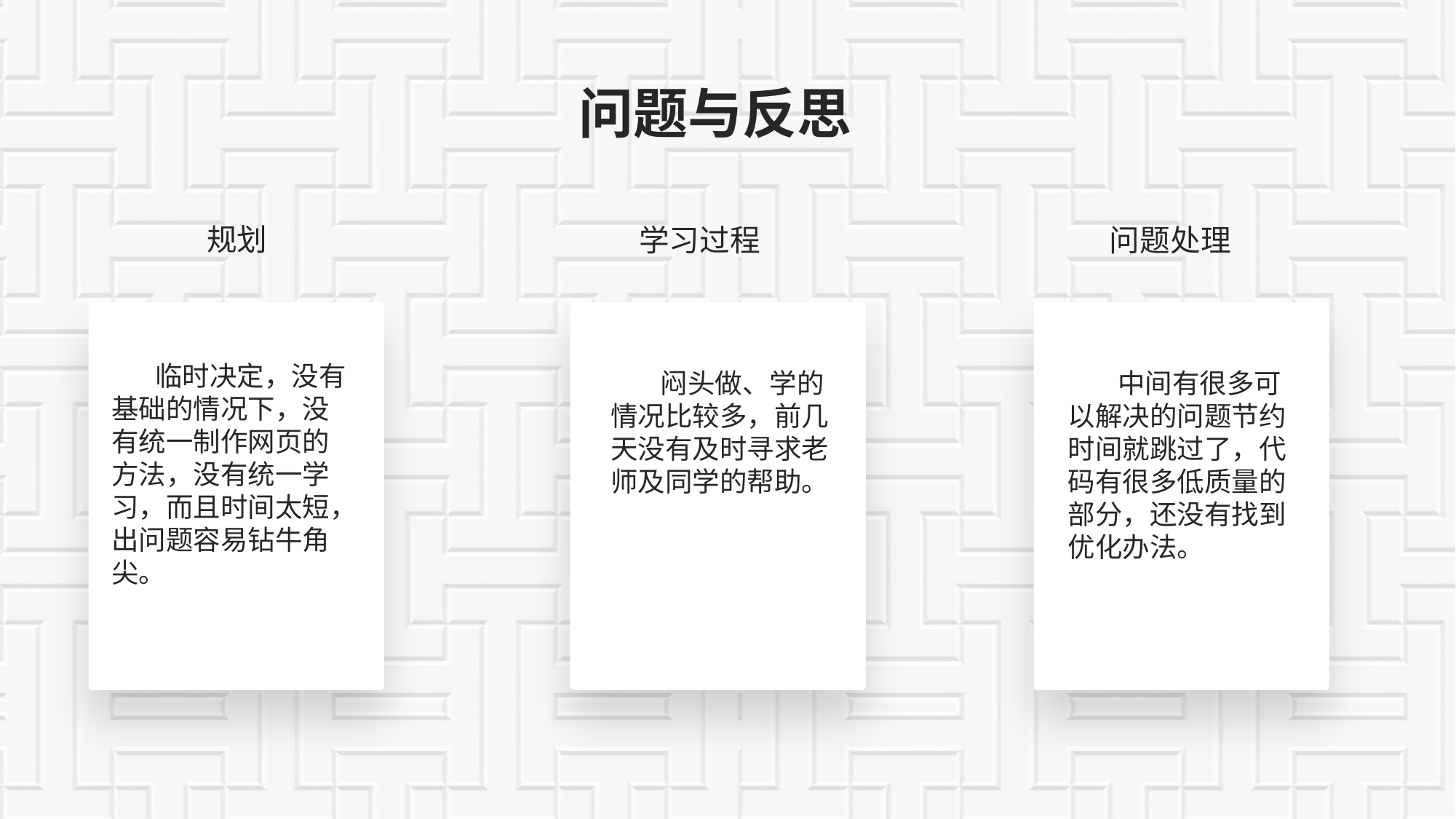

# 问题与反思
规划

问题处理
学习过程

      临时决定，没有基础的情况下，没有统一制作网页的方法，没有统一学习，而且时间太短，出问题容易钻牛角尖。
       闷头做、学的情况比较多，前几天没有及时寻求老师及同学的帮助。

       中间有很多可以解决的问题节约时间就跳过了，代码有很多低质量的部分，还没有找到优化办法。